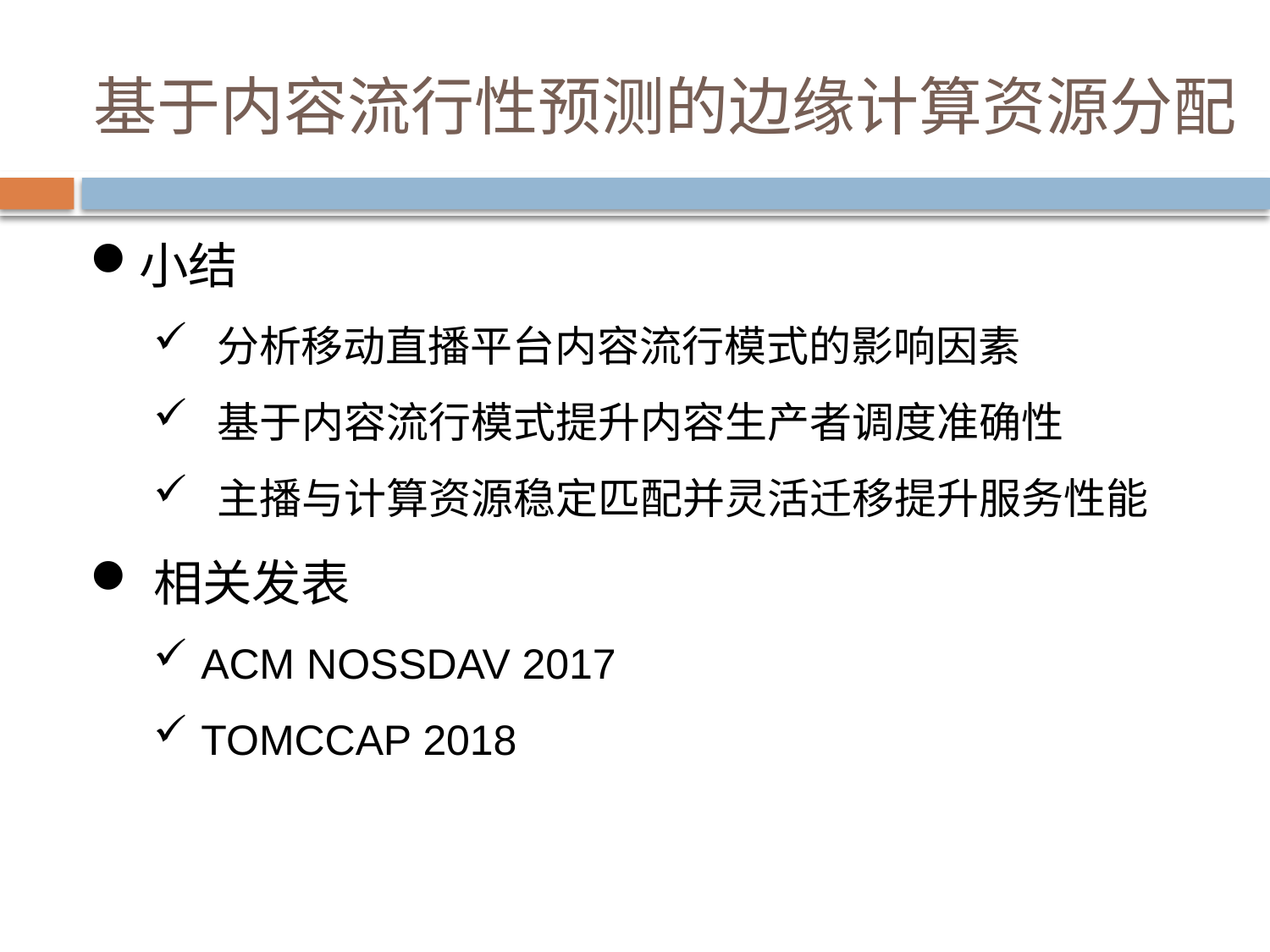

# 基于内容流行性预测的边缘计算资源分配
小结
分析移动直播平台内容流行模式的影响因素
基于内容流行模式提升内容生产者调度准确性
主播与计算资源稳定匹配并灵活迁移提升服务性能
相关发表
ACM NOSSDAV 2017
TOMCCAP 2018